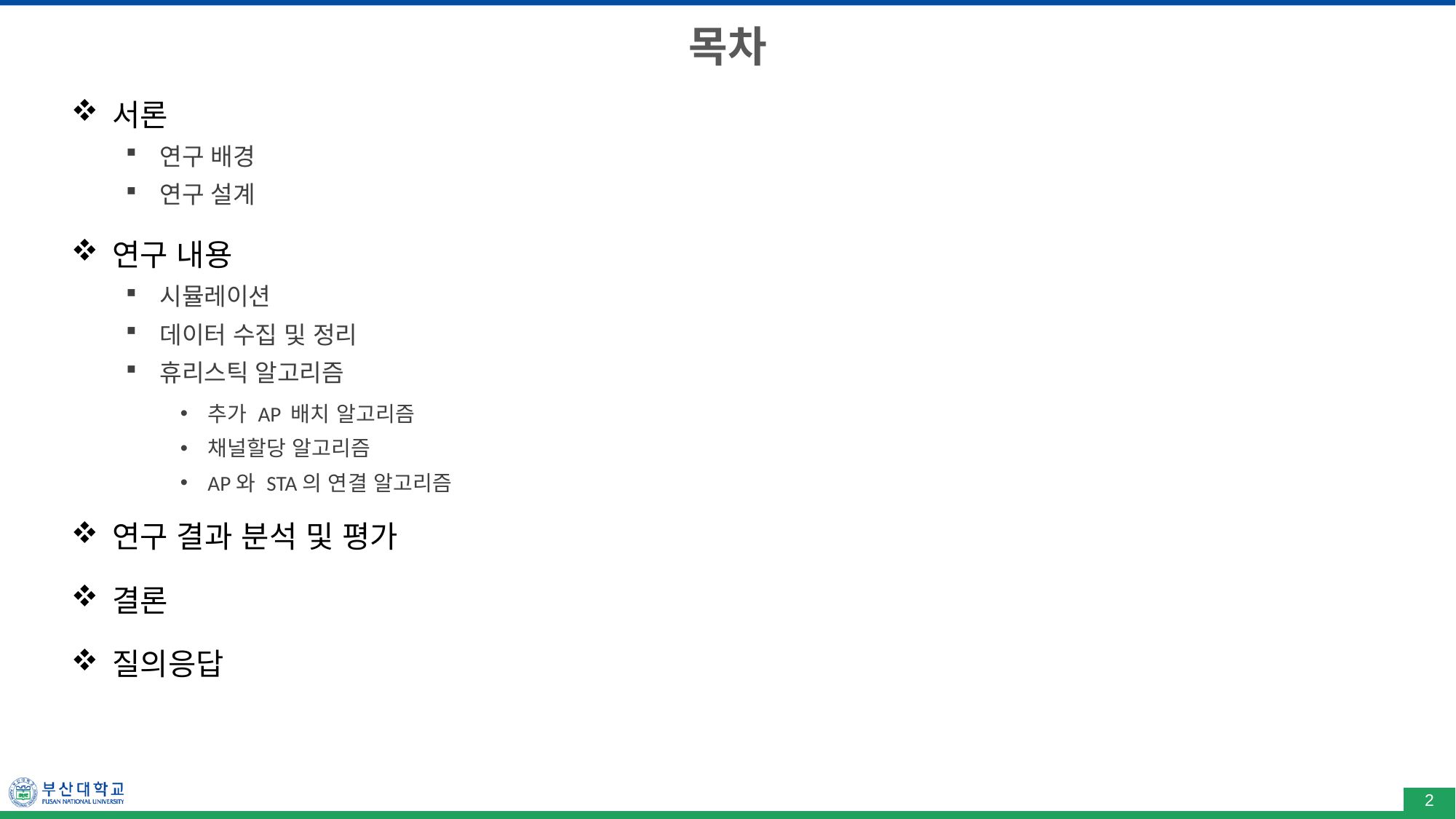

# 목차
서론
연구 배경
연구 설계
연구 내용
시뮬레이션
데이터 수집 및 정리
휴리스틱 알고리즘
추가 AP 배치 알고리즘
채널할당 알고리즘
AP와 STA의 연결 알고리즘
연구 결과 분석 및 평가
결론
질의응답

2